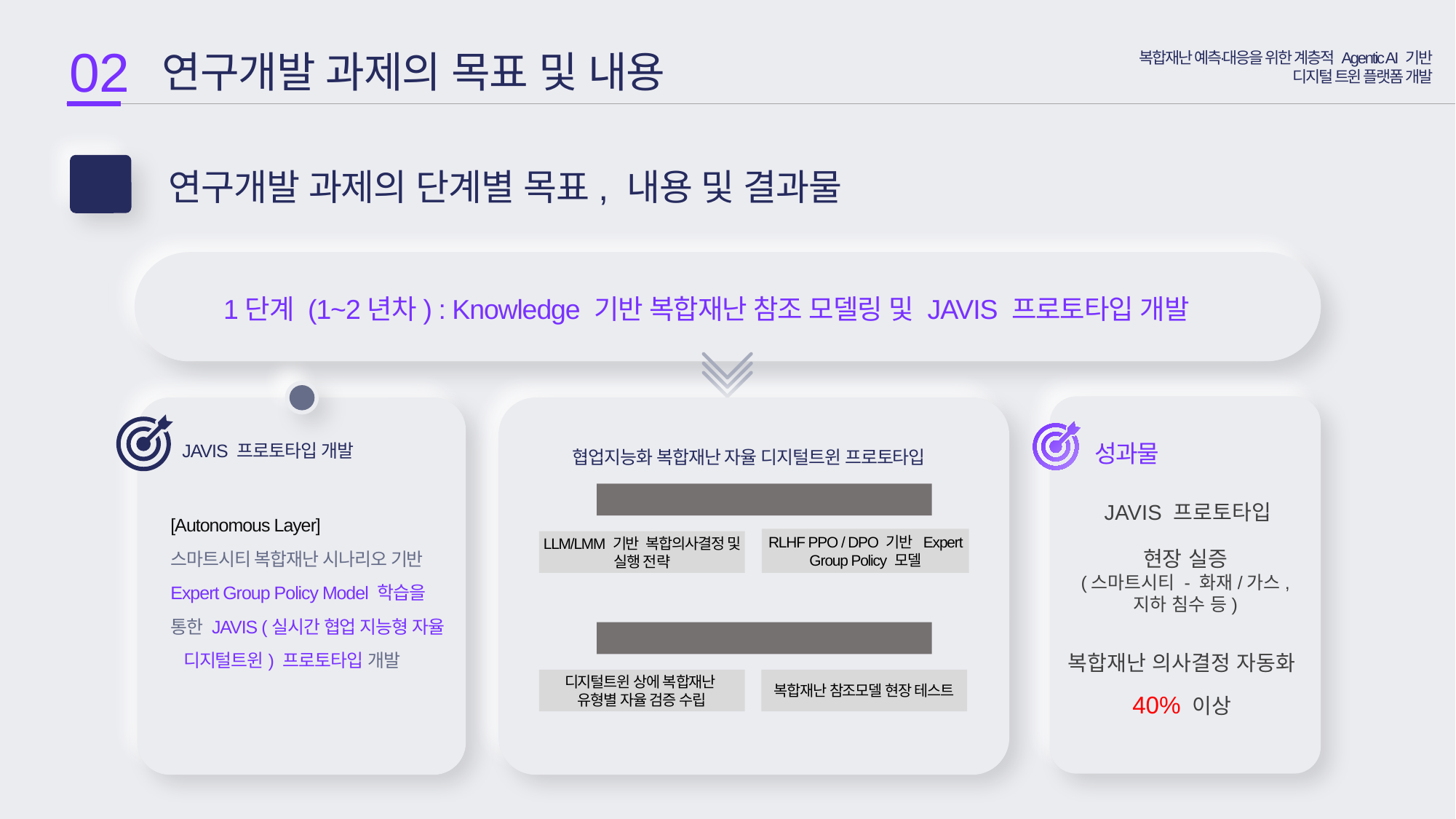

02
 연구개발 과제의 목표 및 내용
복합재난 예측∙대응을 위한 계층적 Agentic AI 기반
디지털 트윈 플랫폼 개발

연구개발 과제의 단계별 목표, 내용 및 결과물
2-3

1단계 (1~2년차) : Knowledge 기반 복합재난 참조 모델링 및 JAVIS 프로토타입 개발

3

협업지능화 복합재난 자율 디지털트윈 프로토타입
성과물
JAVIS 프로토타입 개발
JAVIS 프로토타입
[협업 지능화 – Expert Group 정책]
[Autonomous Layer]
스마트시티 복합재난 시나리오 기반 Expert Group Policy Model 학습을    통한 JAVIS (실시간 협업 지능형 자율    디지털트윈) 프로토타입 개발
현장 실증
(스마트시티 - 화재/가스, 지하 침수 등)
RLHF PPO / DPO 기반  Expert Group Policy 모델
LLM/LMM 기반  복합의사결정 및 실행 전략
[자율 검증 및 대응]
복합재난 의사결정 자동화 40% 이상
디지털트윈 상에 복합재난
유형별 자율 검증 수립
복합재난 참조모델 현장 테스트